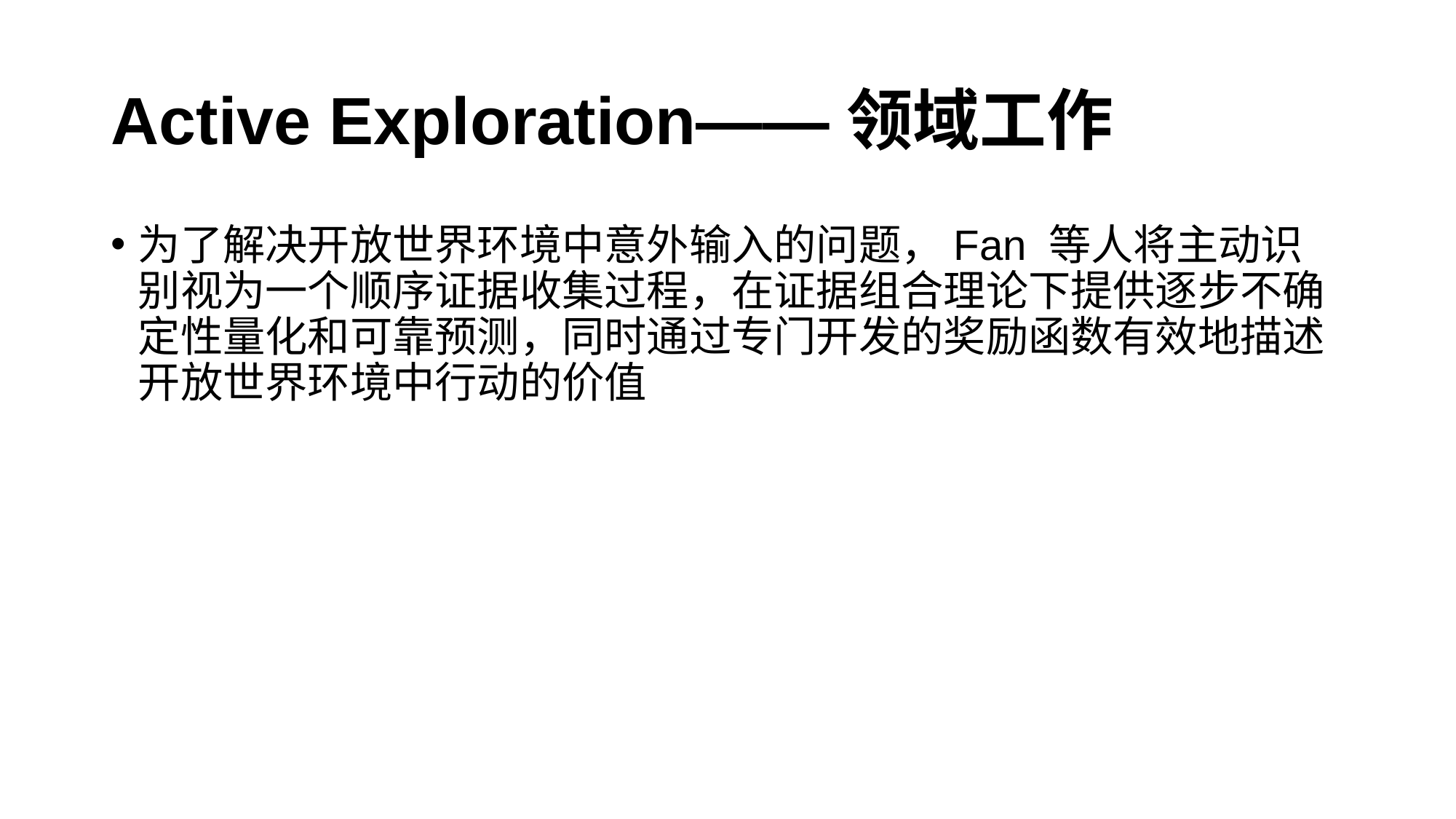

# Active Exploration——领域工作
为了解决开放世界环境中意外输入的问题，Fan 等人将主动识别视为一个顺序证据收集过程，在证据组合理论下提供逐步不确定性量化和可靠预测，同时通过专门开发的奖励函数有效地描述开放世界环境中行动的价值